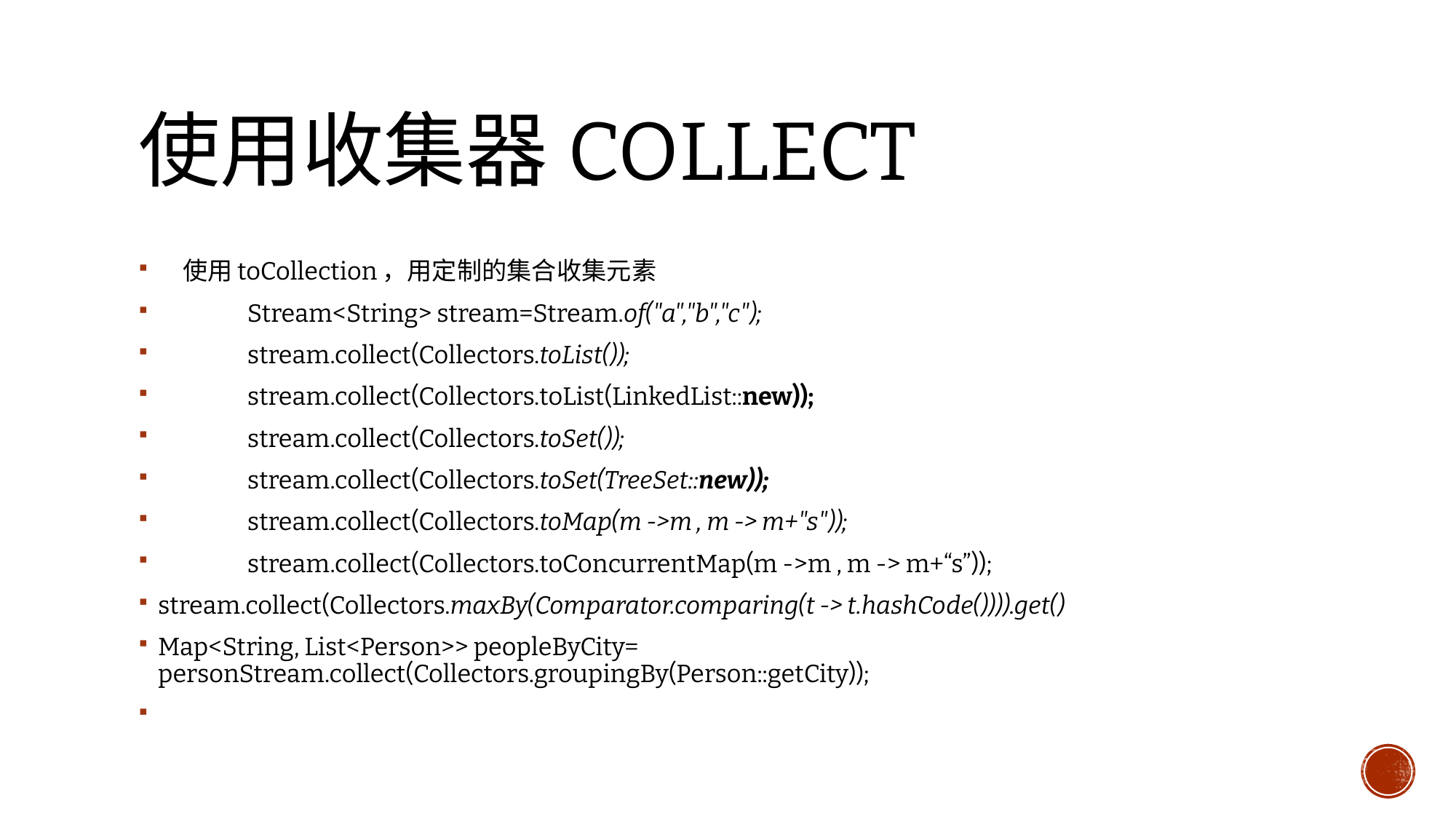

# 使用收集器collect
　使用toCollection，用定制的集合收集元素
	Stream<String> stream=Stream.of("a","b","c");
	stream.collect(Collectors.toList());
	stream.collect(Collectors.toList(LinkedList::new));
	stream.collect(Collectors.toSet());
	stream.collect(Collectors.toSet(TreeSet::new));
	stream.collect(Collectors.toMap(m ->m , m -> m+"s"));
	stream.collect(Collectors.toConcurrentMap(m ->m , m -> m+“s”));
stream.collect(Collectors.maxBy(Comparator.comparing(t -> t.hashCode()))).get()
Map<String, List<Person>> peopleByCity= personStream.collect(Collectors.groupingBy(Person::getCity));